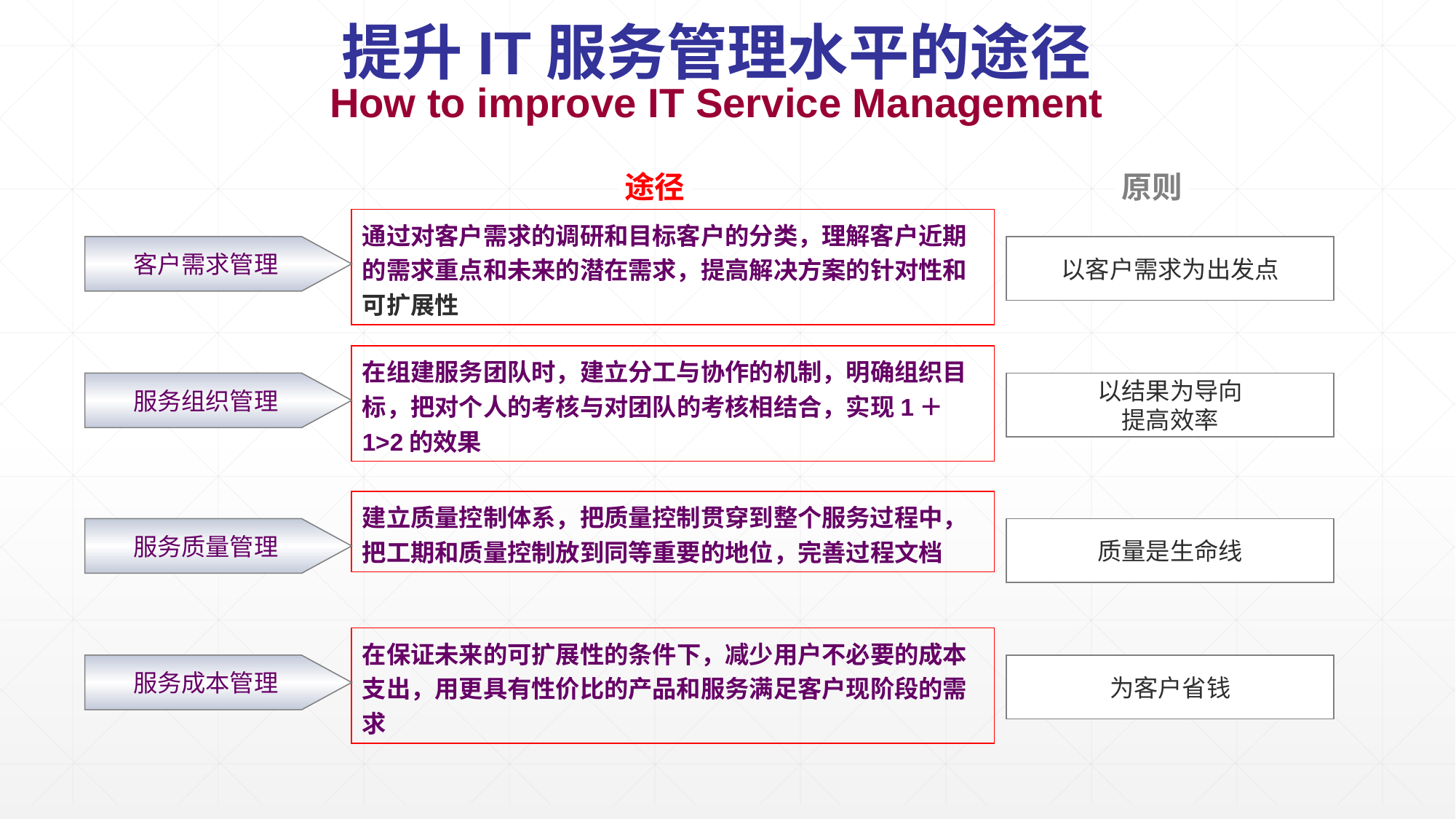

提升IT服务管理水平的途径
How to improve IT Service Management
途径
原则
通过对客户需求的调研和目标客户的分类，理解客户近期的需求重点和未来的潜在需求，提高解决方案的针对性和可扩展性
客户需求管理
以客户需求为出发点
在组建服务团队时，建立分工与协作的机制，明确组织目标，把对个人的考核与对团队的考核相结合，实现1＋1>2的效果
服务组织管理
以结果为导向
提高效率
建立质量控制体系，把质量控制贯穿到整个服务过程中，把工期和质量控制放到同等重要的地位，完善过程文档
服务质量管理
质量是生命线
在保证未来的可扩展性的条件下，减少用户不必要的成本支出，用更具有性价比的产品和服务满足客户现阶段的需求
服务成本管理
为客户省钱